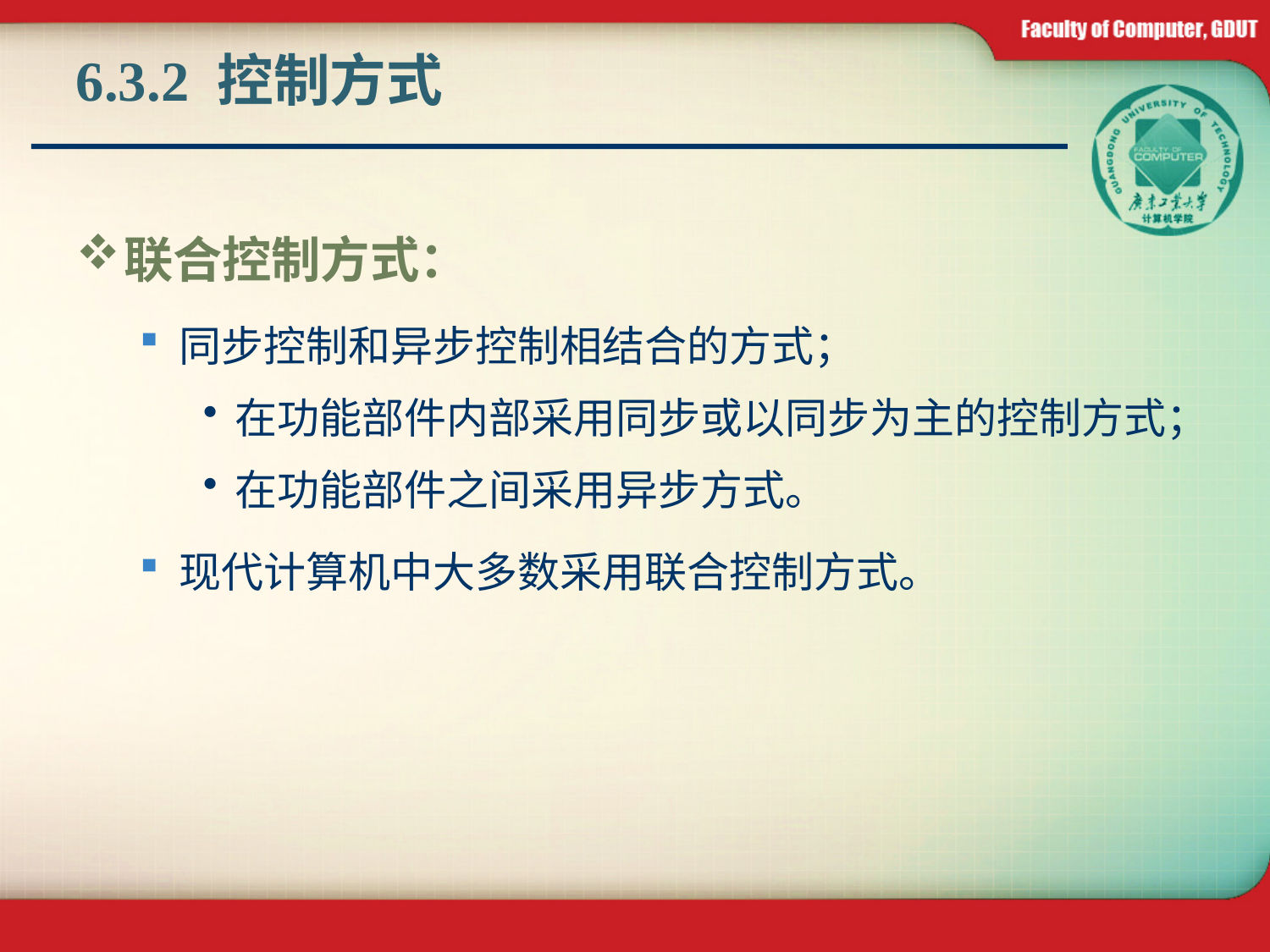

# 6.3.2 控制方式
联合控制方式：
同步控制和异步控制相结合的方式；
在功能部件内部采用同步或以同步为主的控制方式；
在功能部件之间采用异步方式。
现代计算机中大多数采用联合控制方式。